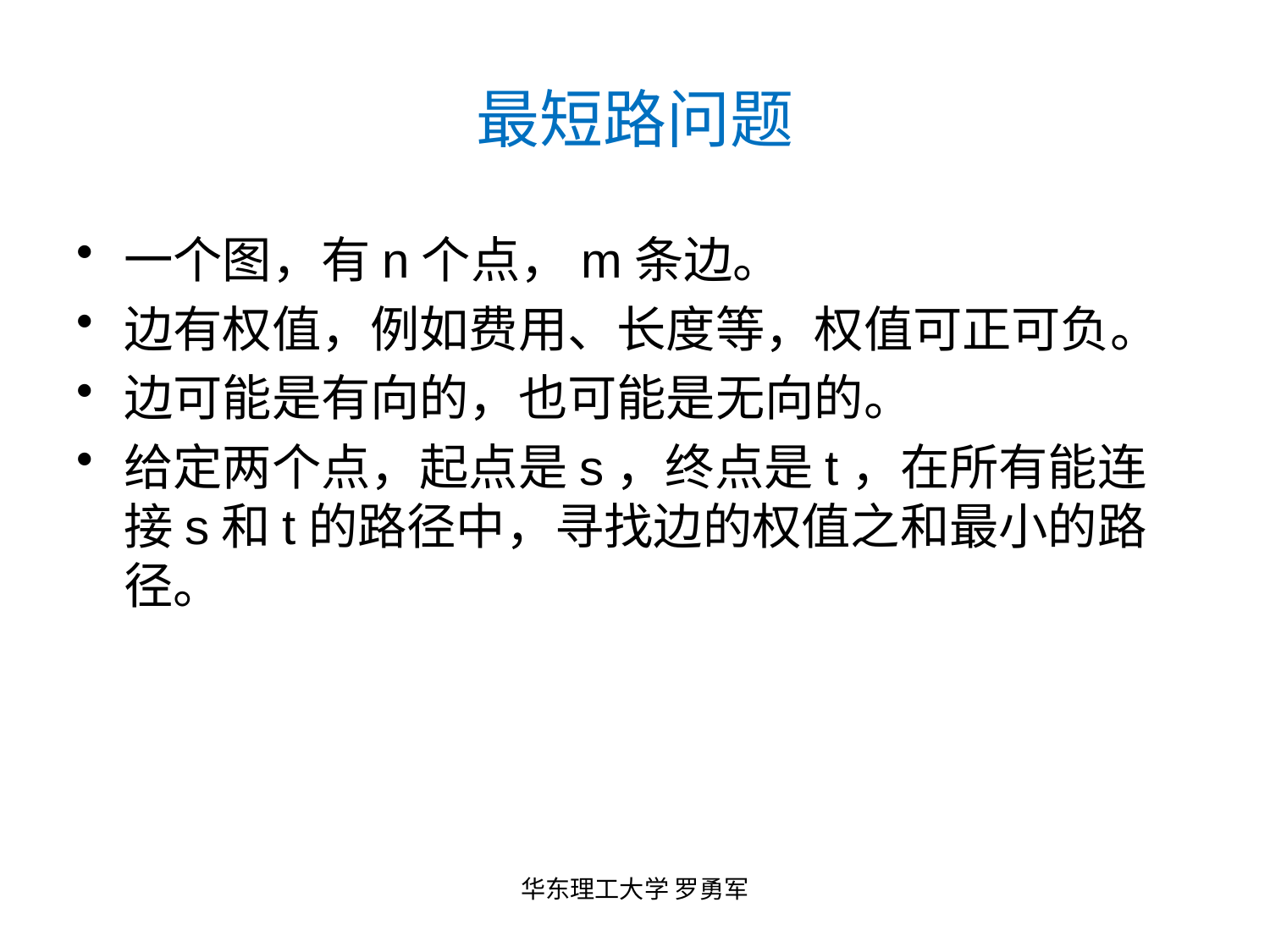

# 最短路问题
一个图，有n个点，m条边。
边有权值，例如费用、长度等，权值可正可负。
边可能是有向的，也可能是无向的。
给定两个点，起点是s，终点是t，在所有能连接s和t的路径中，寻找边的权值之和最小的路径。

华东理工大学 罗勇军